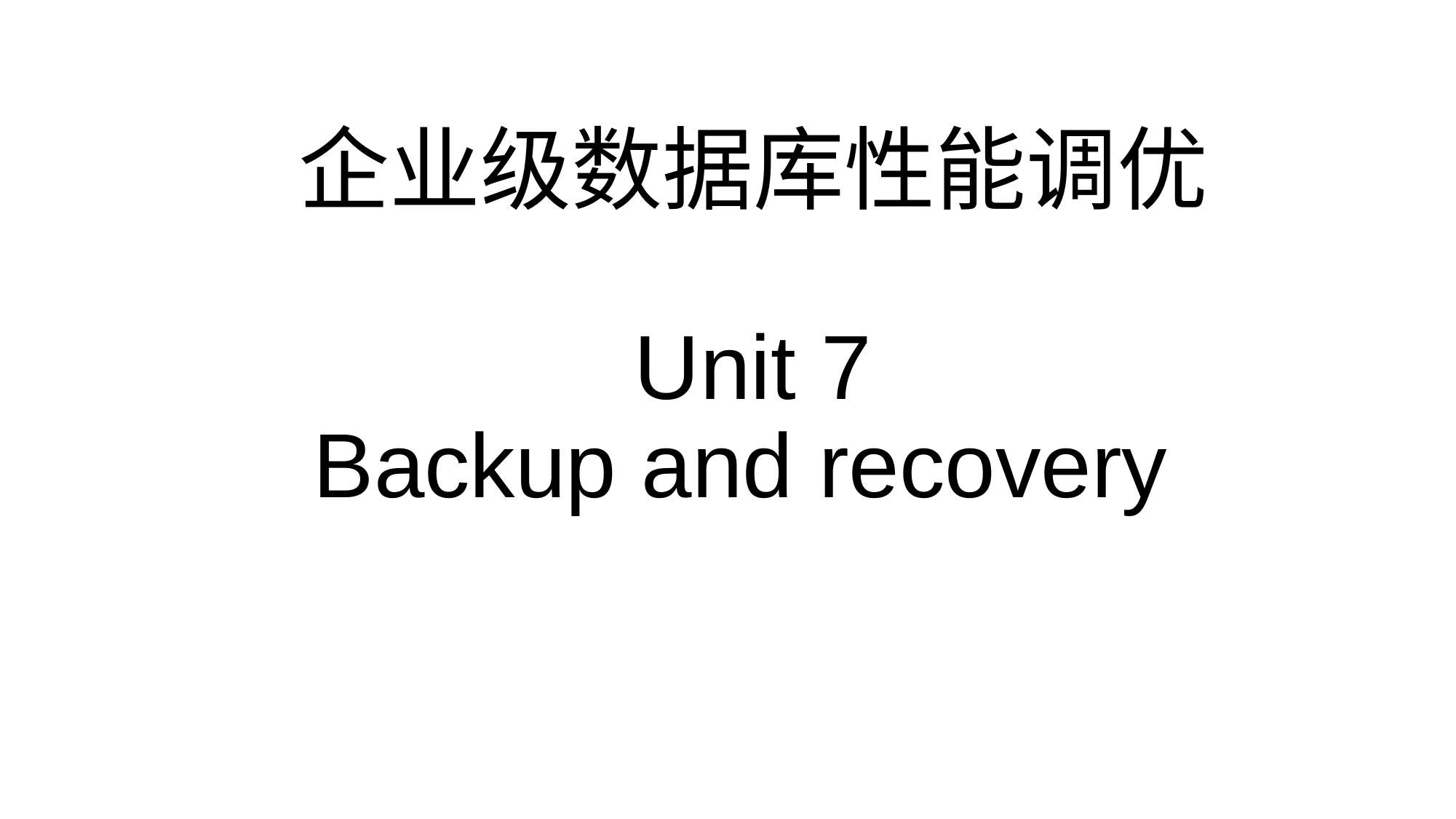

# 企业级数据库性能调优 Unit 7 Backup and recovery